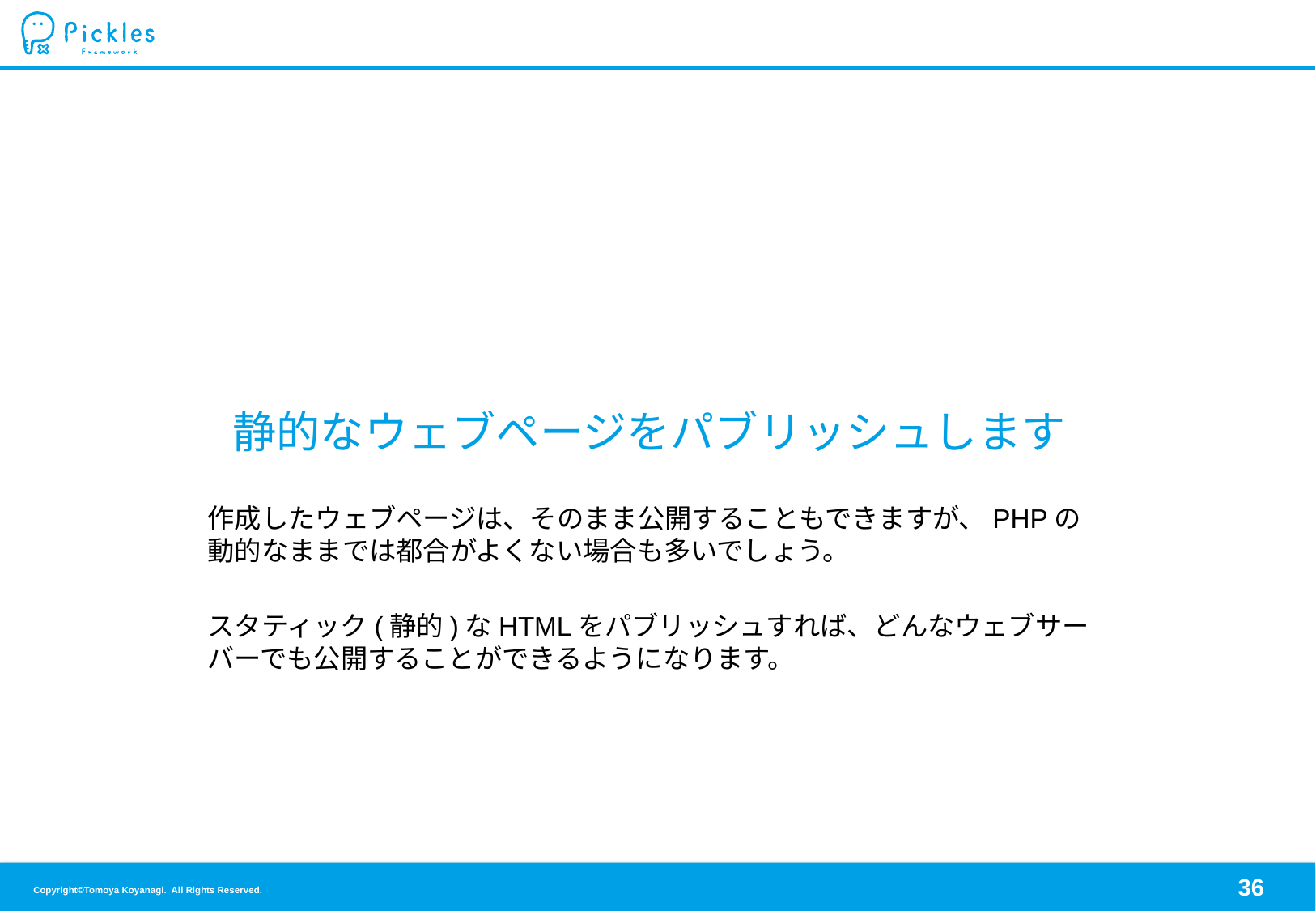

# 静的なウェブページをパブリッシュします
作成したウェブページは、そのまま公開することもできますが、PHPの動的なままでは都合がよくない場合も多いでしょう。

スタティック(静的)なHTMLをパブリッシュすれば、どんなウェブサーバーでも公開することができるようになります。
36